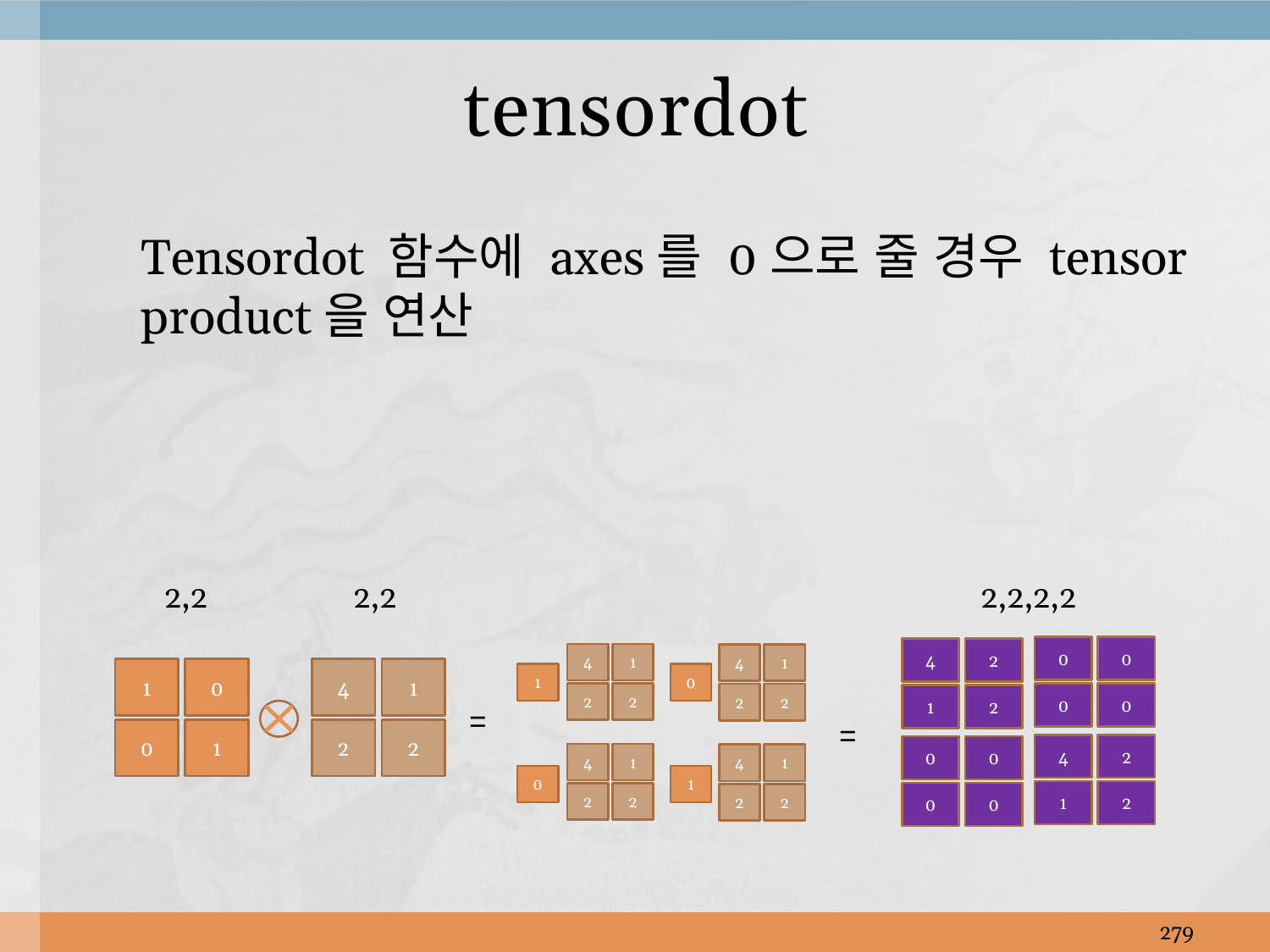

# tensordot
Tensordot 함수에 axes를 0으로 줄 경우 tensor product을 연산
2,2
2,2
2,2,2,2
0
0
0
0
4
2
1
2
4
2
1
2
0
0
0
0
4
1
2
2
4
1
2
2
1
0
4
1
2
2
4
1
2
2
0
1
1
0
0
1
4
1
2
2

=
=
279